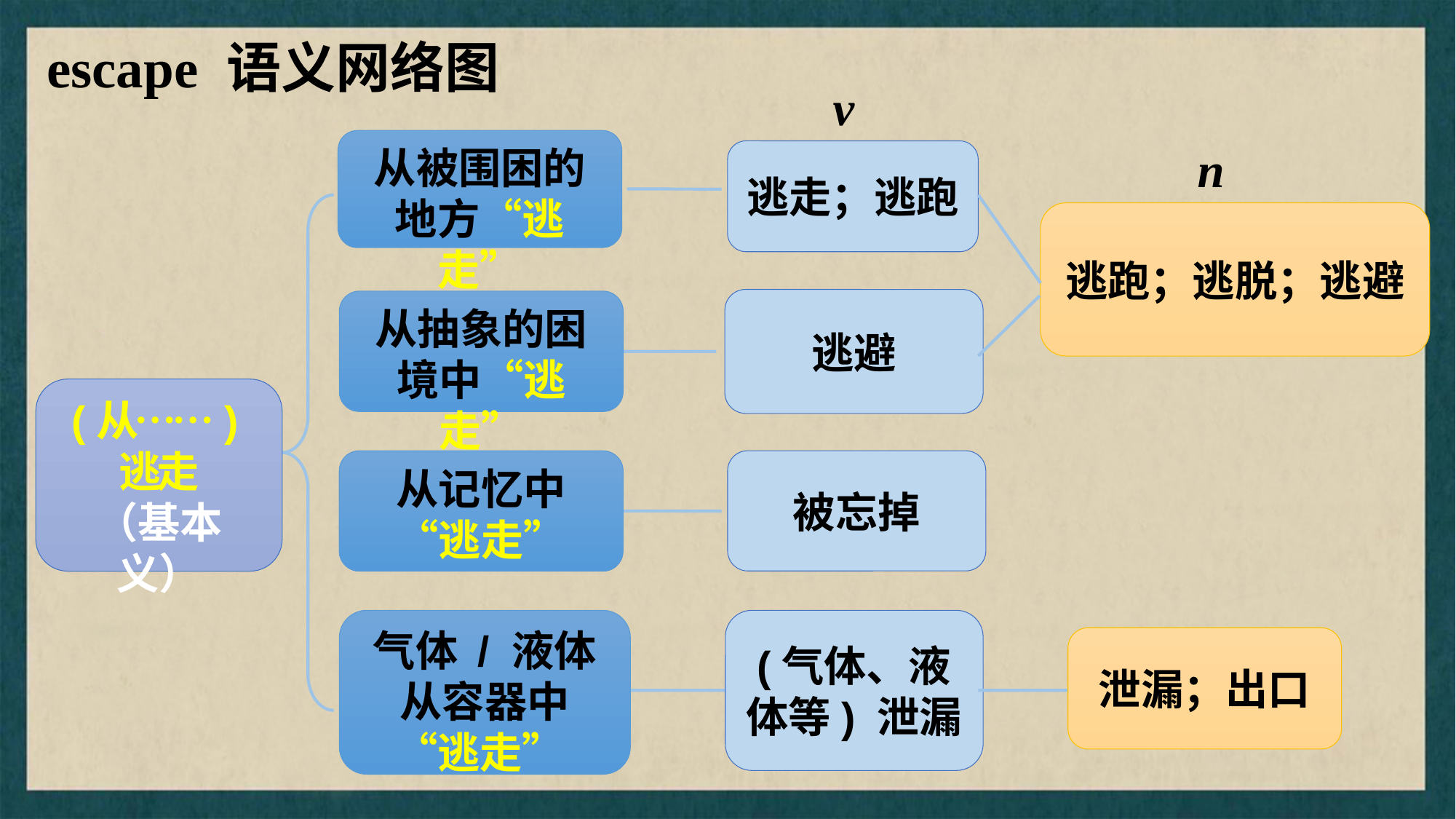

escape 语义网络图
v
从被围困的地方“逃走”
n
逃走；逃跑

逃跑；逃脱；逃避
逃避
从抽象的困境中“逃走”

(从……)
逃走
（基本义）
从记忆中“逃走”
被忘掉

(气体、液体等) 泄漏
气体 / 液体从容器中“逃走”
泄漏；出口